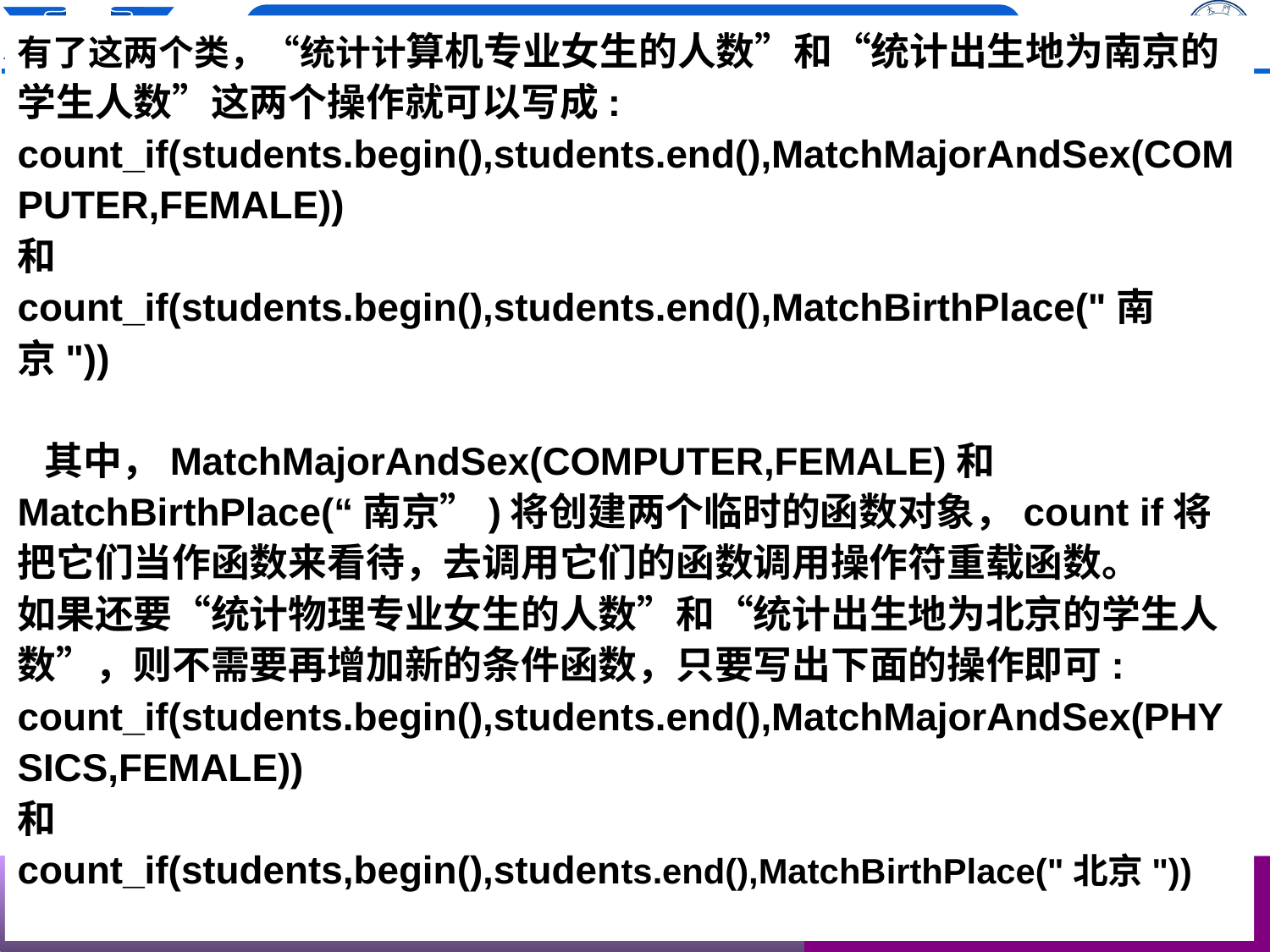

有了这两个类，“统计计算机专业女生的人数”和“统计出生地为南京的学生人数”这两个操作就可以写成:
count_if(students.begin(),students.end(),MatchMajorAndSex(COMPUTER,FEMALE))
和
count_if(students.begin(),students.end(),MatchBirthPlace("南京"))

  其中，MatchMajorAndSex(COMPUTER,FEMALE)和 MatchBirthPlace(“南京”)将创建两个临时的函数对象，count if将把它们当作函数来看待，去调用它们的函数调用操作符重载函数。
如果还要“统计物理专业女生的人数”和“统计出生地为北京的学生人数”，则不需要再增加新的条件函数，只要写出下面的操作即可:
count_if(students.begin(),students.end(),MatchMajorAndSex(PHYSICS,FEMALE))
和
count_if(students,begin(),students.end(),MatchBirthPlace("北京"))
67